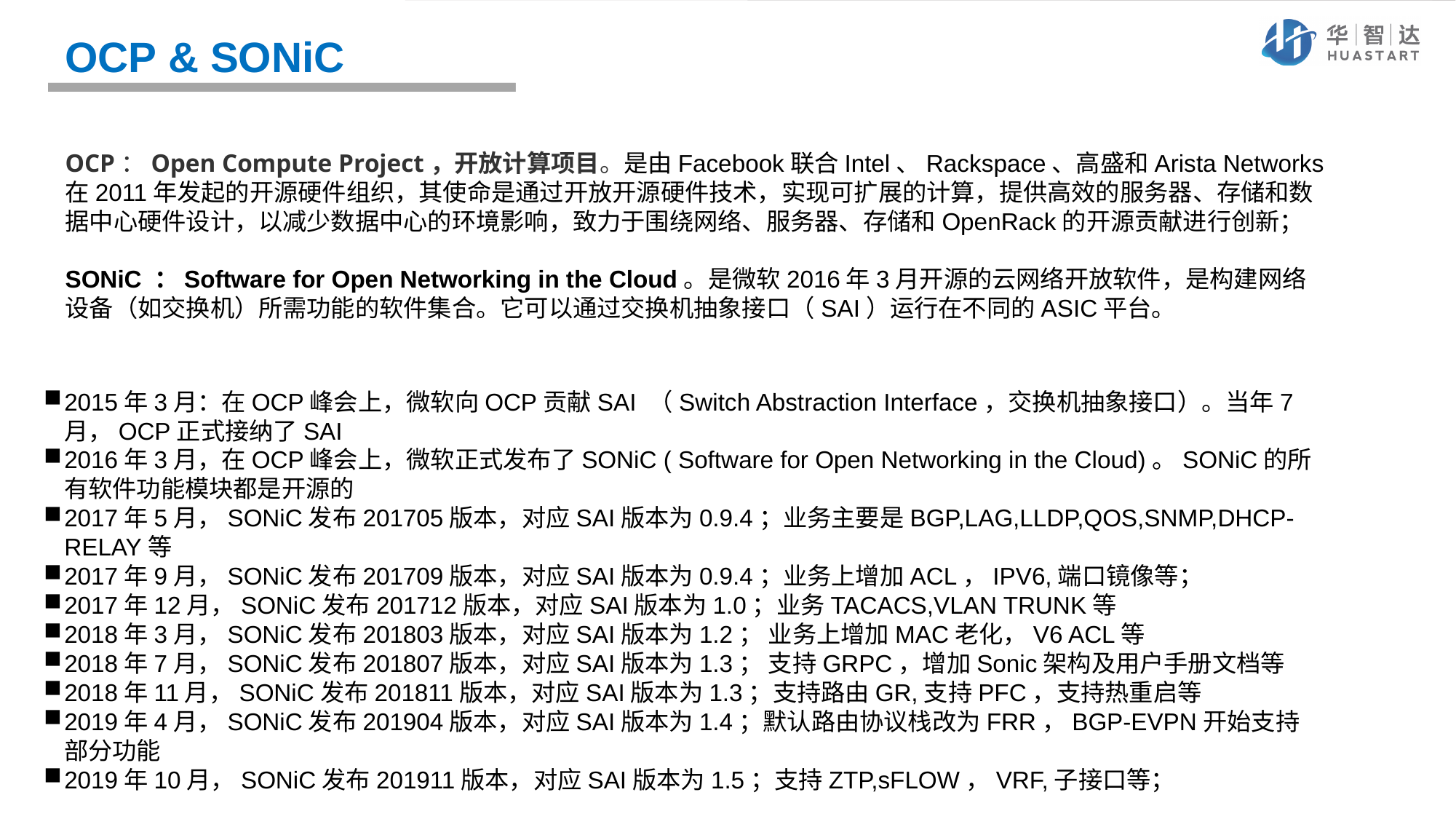

# OCP & SONiC
OCP：Open Compute Project，开放计算项目。是由Facebook联合Intel、Rackspace、高盛和Arista Networks在2011年发起的开源硬件组织，其使命是通过开放开源硬件技术，实现可扩展的计算，提供高效的服务器、存储和数据中心硬件设计，以减少数据中心的环境影响，致力于围绕网络、服务器、存储和OpenRack的开源贡献进行创新；

SONiC ：Software for Open Networking in the Cloud。是微软2016年3月开源的云网络开放软件，是构建网络设备（如交换机）所需功能的软件集合。它可以通过交换机抽象接口（SAI）运行在不同的ASIC平台。
2015年3月：在OCP峰会上，微软向OCP贡献SAI （Switch Abstraction Interface，交换机抽象接口）。当年7月，OCP正式接纳了SAI
2016年3月，在OCP峰会上，微软正式发布了SONiC ( Software for Open Networking in the Cloud)。SONiC的所有软件功能模块都是开源的
2017年5月，SONiC发布201705版本，对应SAI版本为0.9.4；业务主要是BGP,LAG,LLDP,QOS,SNMP,DHCP-RELAY等
2017年9月，SONiC发布201709版本，对应SAI版本为0.9.4；业务上增加ACL，IPV6,端口镜像等；
2017年12月，SONiC发布201712版本，对应SAI版本为1.0；业务TACACS,VLAN TRUNK等
2018年3月，SONiC发布201803版本，对应SAI版本为1.2； 业务上增加MAC老化，V6 ACL等
2018年7月，SONiC发布201807版本，对应SAI版本为1.3； 支持GRPC，增加Sonic架构及用户手册文档等
2018年11月，SONiC发布201811版本，对应SAI版本为1.3；支持路由GR,支持PFC，支持热重启等
2019年4月，SONiC发布201904版本，对应SAI版本为1.4；默认路由协议栈改为FRR，BGP-EVPN开始支持部分功能
2019年10月，SONiC发布201911版本，对应SAI版本为1.5；支持ZTP,sFLOW，VRF,子接口等；